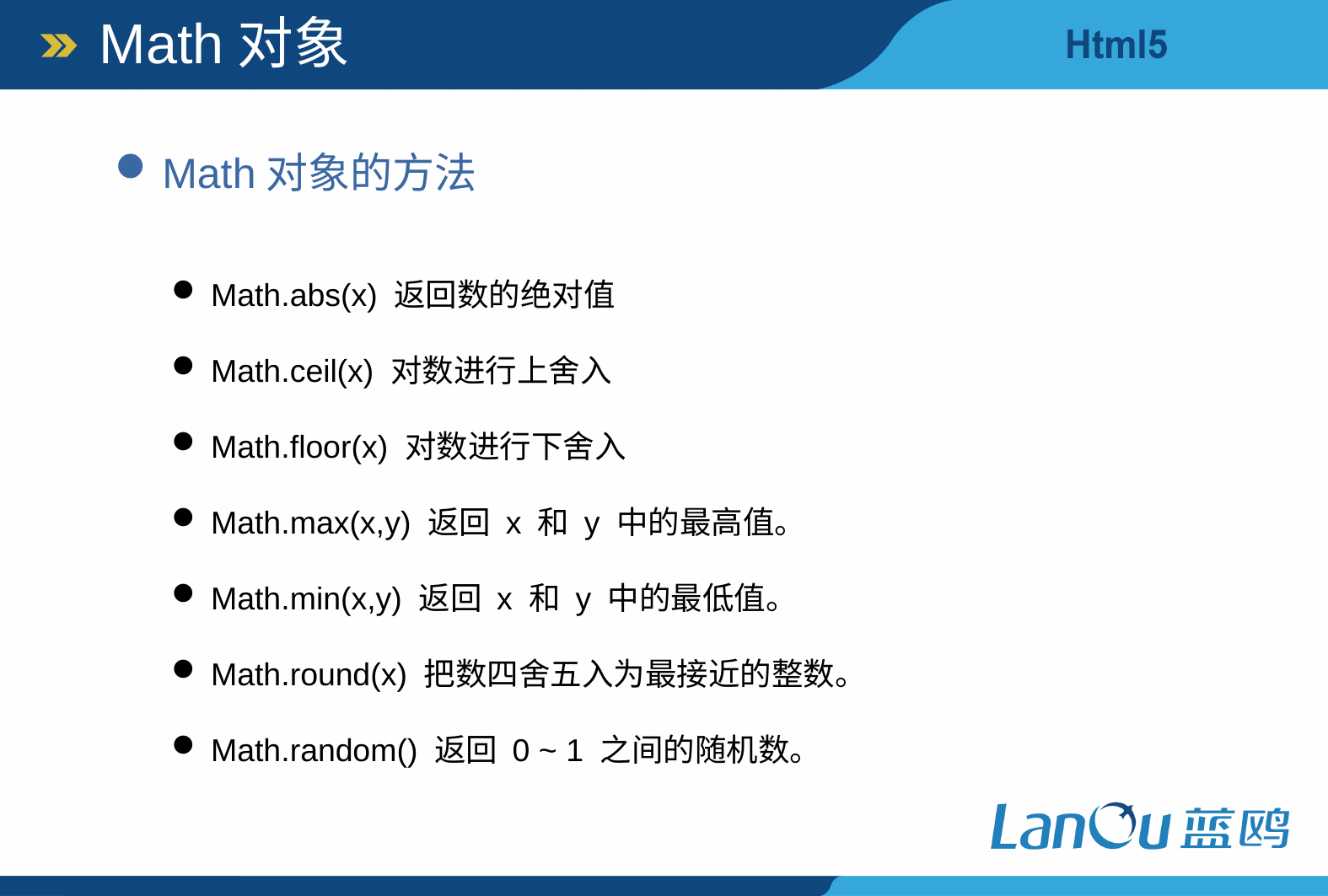

Math对象
Math对象的方法
Math.abs(x) 返回数的绝对值
Math.ceil(x) 对数进行上舍入
Math.floor(x) 对数进行下舍入
Math.max(x,y) 返回 x 和 y 中的最高值。
Math.min(x,y) 返回 x 和 y 中的最低值。
Math.round(x) 把数四舍五入为最接近的整数。
Math.random() 返回 0 ~ 1 之间的随机数。